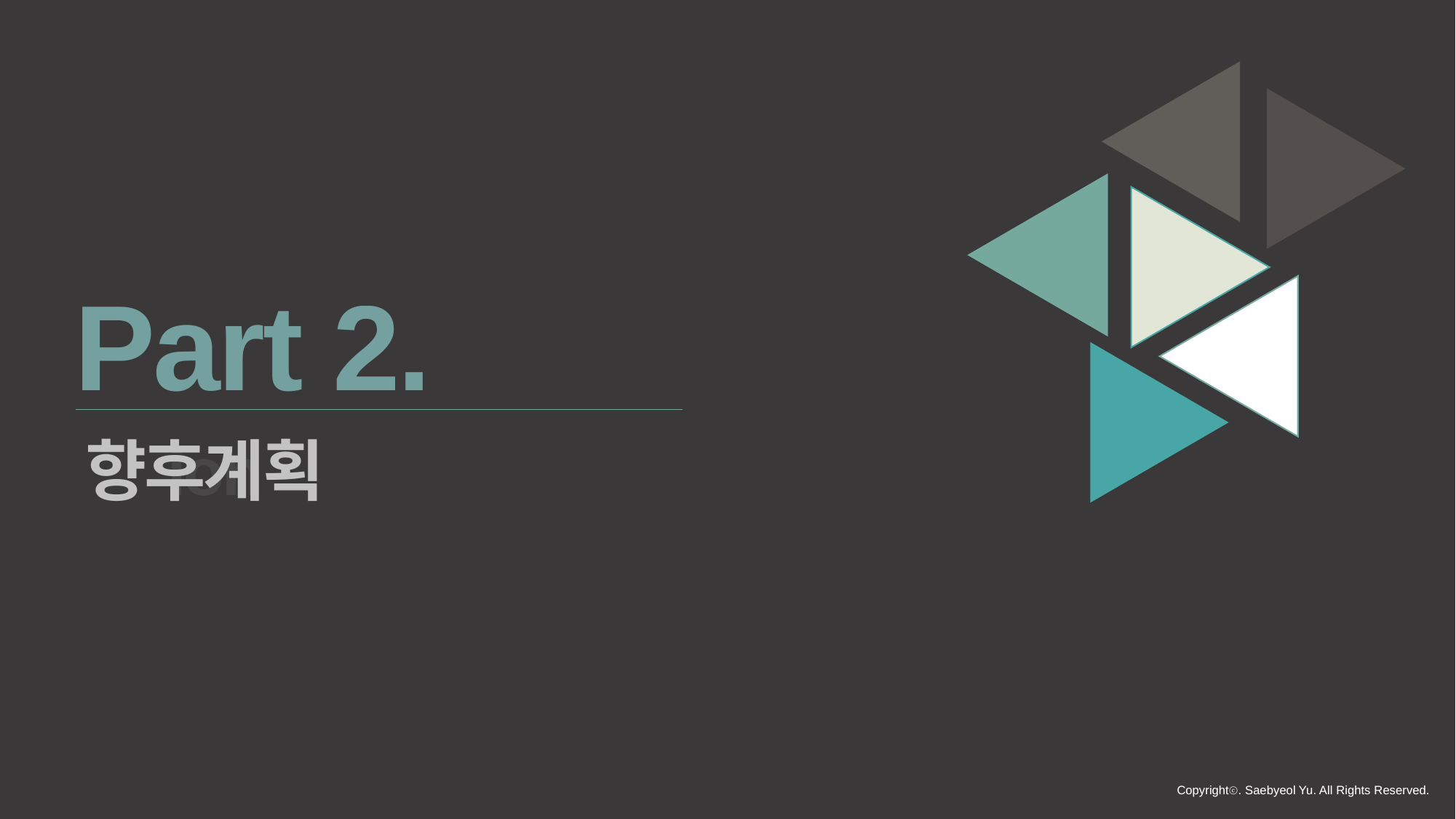

Part 2.
향후계획
ion
Copyrightⓒ. Saebyeol Yu. All Rights Reserved.